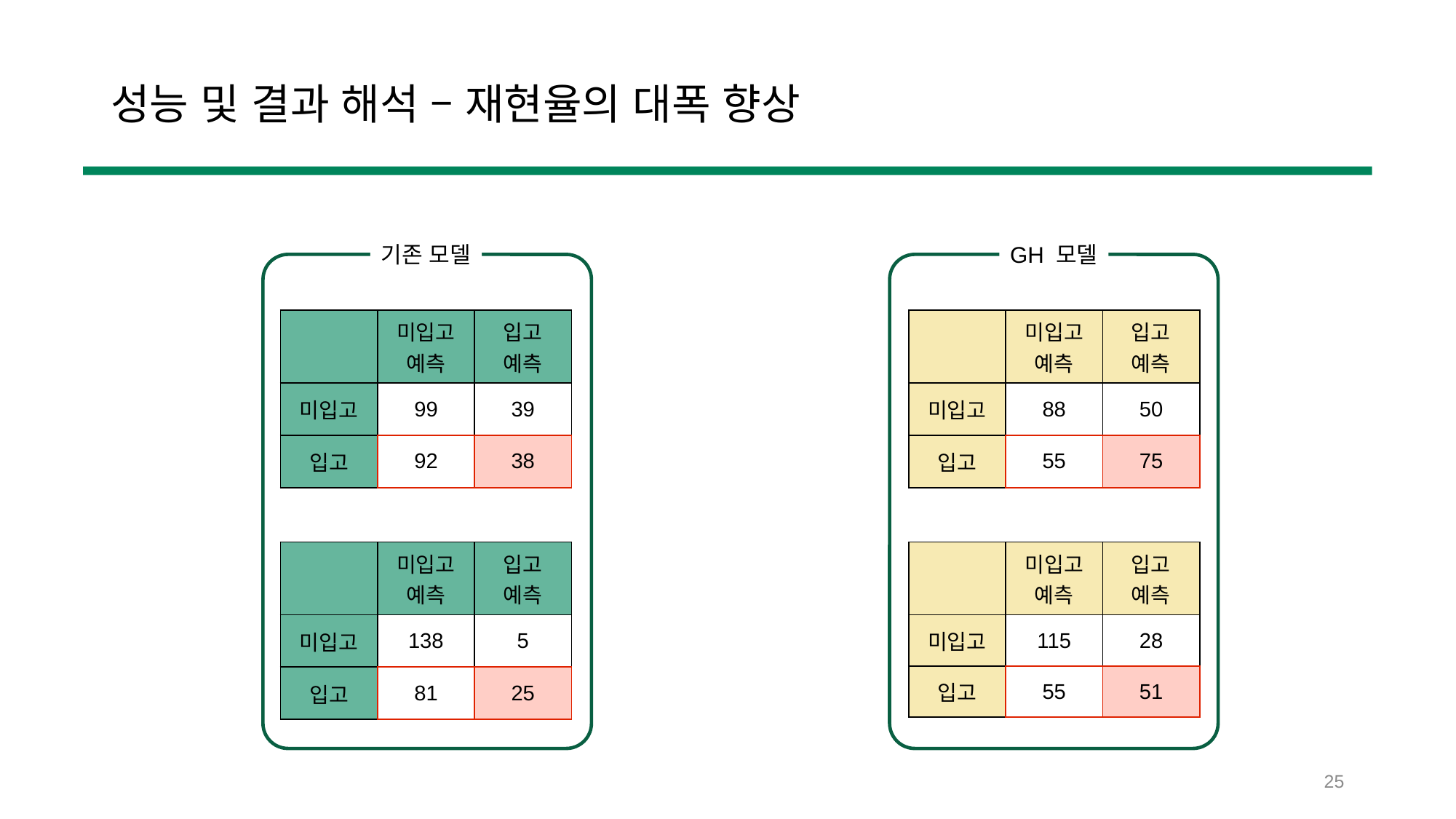

# 성능 및 결과 해석 – 재현율의 대폭 향상

기존 모델
GH 모델

|  | 미입고 예측 | 입고 예측 |
| --- | --- | --- |
| 미입고 | 99 | 39 |
| 입고 | 92 | 38 |
|  | 미입고 예측 | 입고 예측 |
| --- | --- | --- |
| 미입고 | 88 | 50 |
| 입고 | 55 | 75 |
|  | 미입고 예측 | 입고 예측 |
| --- | --- | --- |
| 미입고 | 138 | 5 |
| 입고 | 81 | 25 |
|  | 미입고 예측 | 입고 예측 |
| --- | --- | --- |
| 미입고 | 115 | 28 |
| 입고 | 55 | 51 |
25